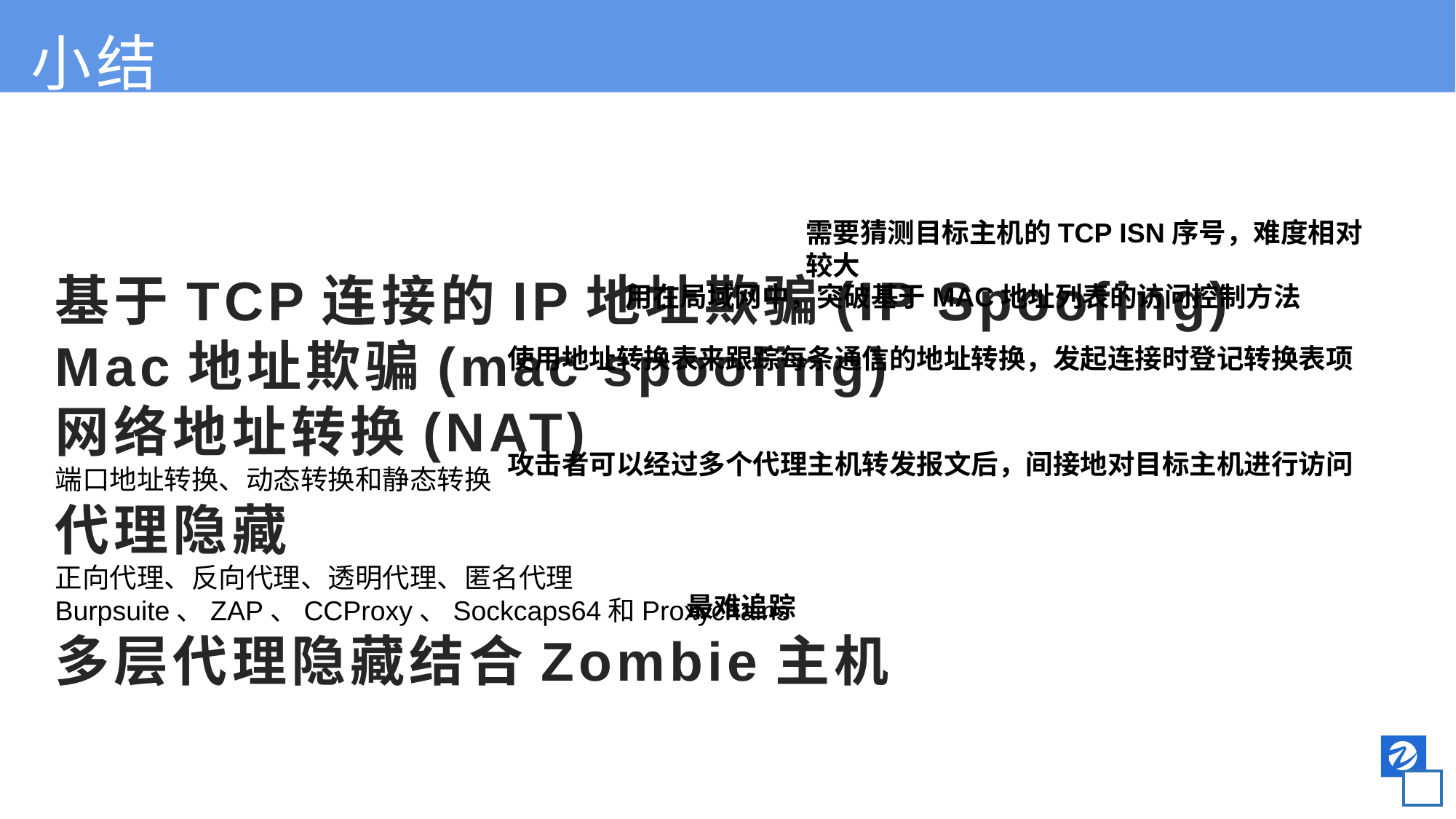

小结
基于TCP连接的IP地址欺骗(IP Spoofing)
Mac地址欺骗(mac spoofing)
网络地址转换(NAT)
端口地址转换、动态转换和静态转换
代理隐藏
正向代理、反向代理、透明代理、匿名代理
Burpsuite、ZAP、CCProxy、Sockcaps64和Proxychains
多层代理隐藏结合Zombie主机
需要猜测目标主机的TCP ISN序号，难度相对较大
用在局域网中，突破基于MAC地址列表的访问控制方法
使用地址转换表来跟踪每条通信的地址转换，发起连接时登记转换表项
攻击者可以经过多个代理主机转发报文后，间接地对目标主机进行访问
最难追踪